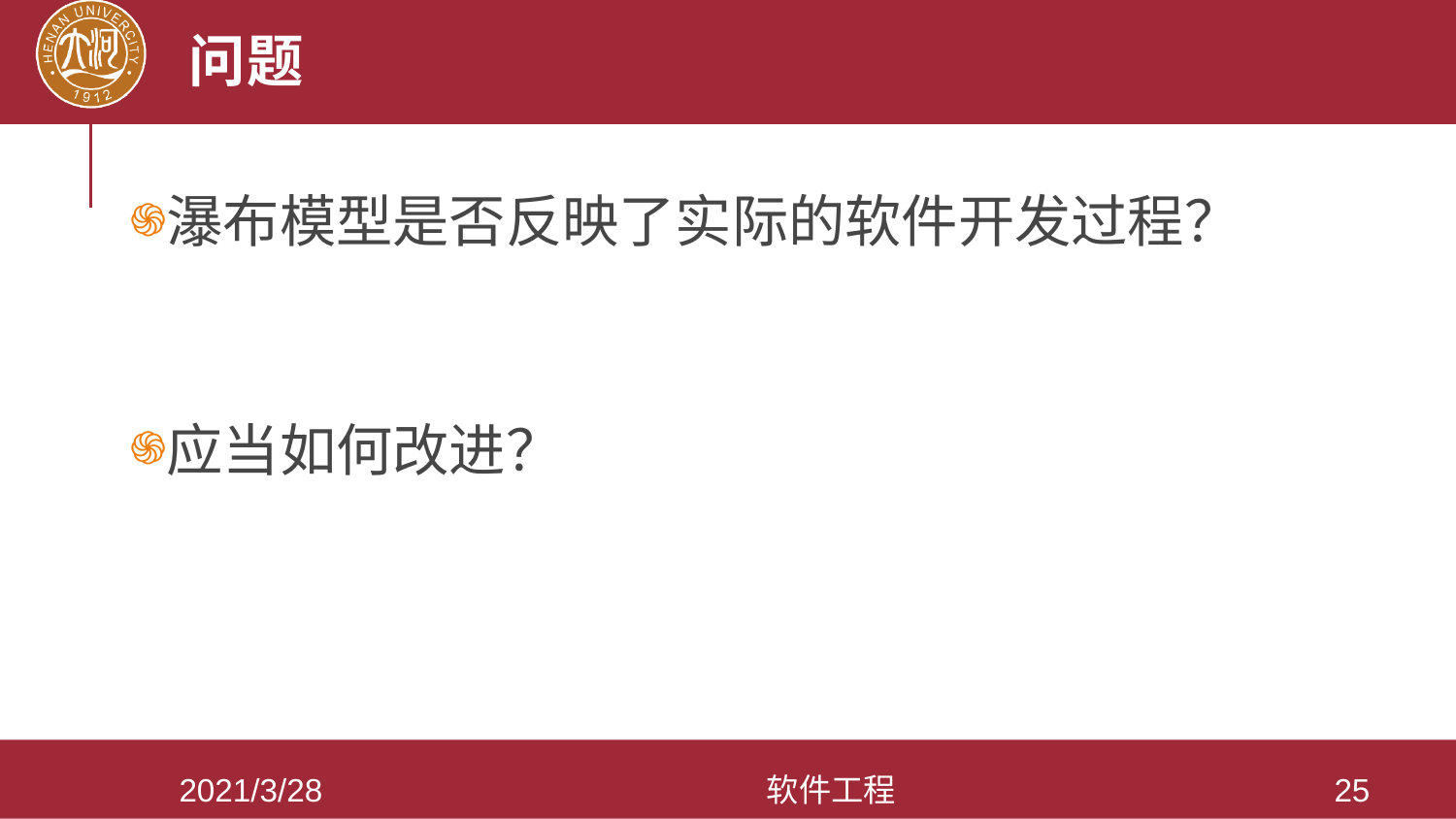

# 问题
瀑布模型是否反映了实际的软件开发过程？

应当如何改进？
2021/3/28
软件工程
25